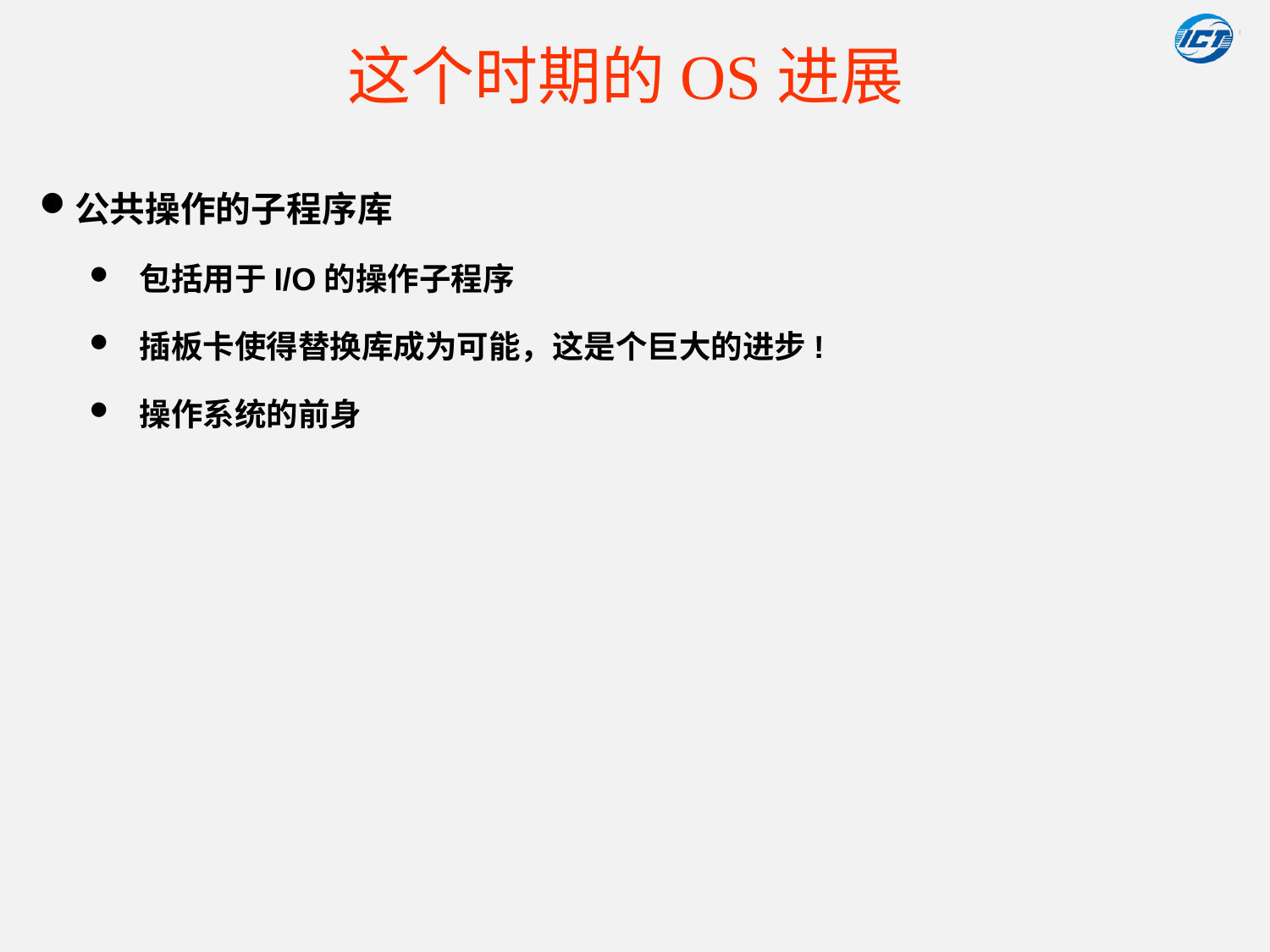

# 这个时期的OS进展
公共操作的子程序库
包括用于I/O的操作子程序
插板卡使得替换库成为可能，这是个巨大的进步!
操作系统的前身